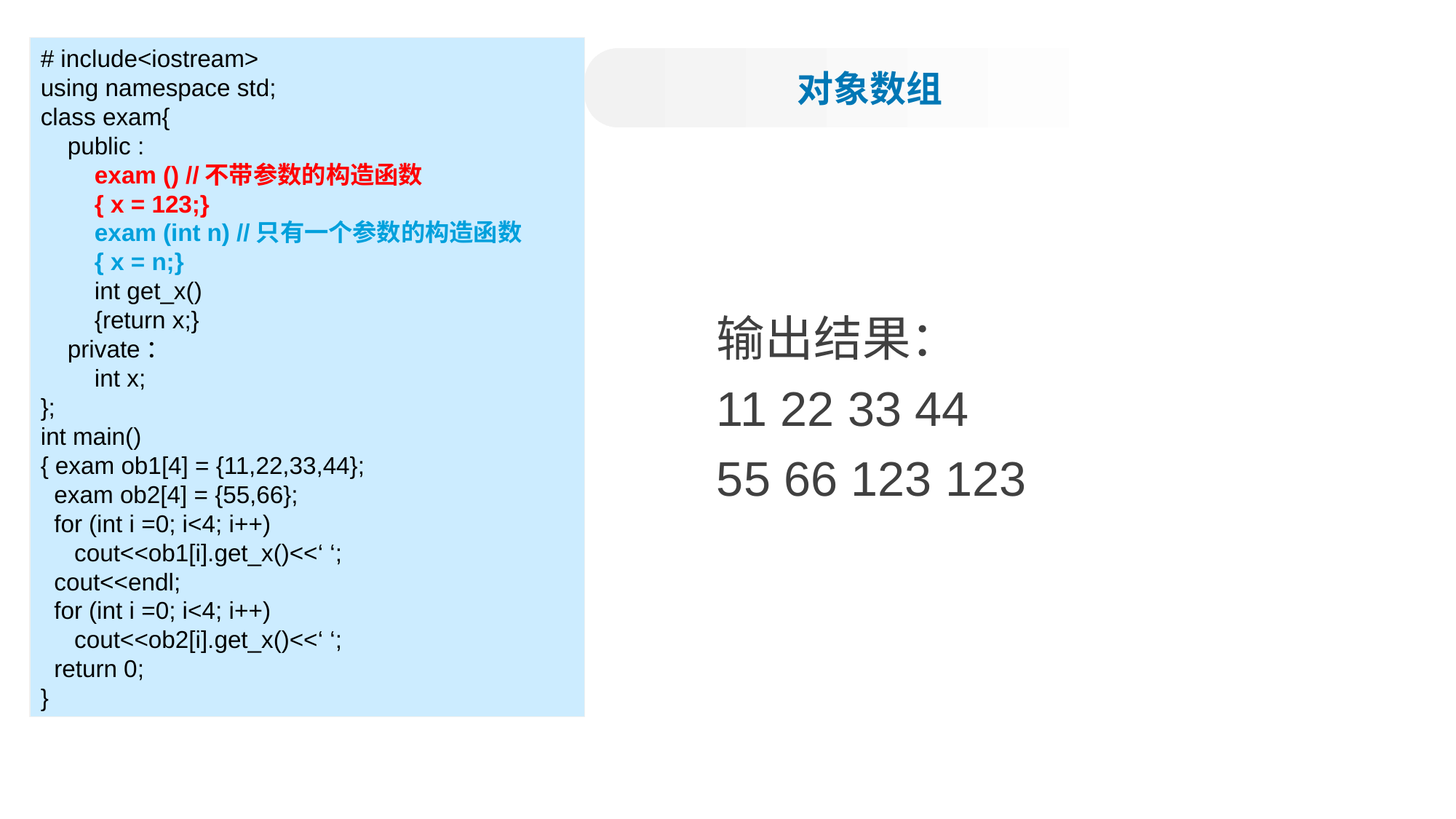

# include<iostream>
using namespace std;
class exam{
    public :
        exam () //不带参数的构造函数
        { x = 123;}
        exam (int n) //只有一个参数的构造函数
        { x = n;}
        int get_x()
        {return x;}
    private：
        int x;
};
int main()
{ exam ob1[4] = {11,22,33,44};
  exam ob2[4] = {55,66};
  for (int i =0; i<4; i++)
     cout<<ob1[i].get_x()<<‘ ‘;
  cout<<endl;
  for (int i =0; i<4; i++)
     cout<<ob2[i].get_x()<<‘ ‘;
  return 0;
}
对象数组
输出结果：
11 22 33 44
55 66 123 123